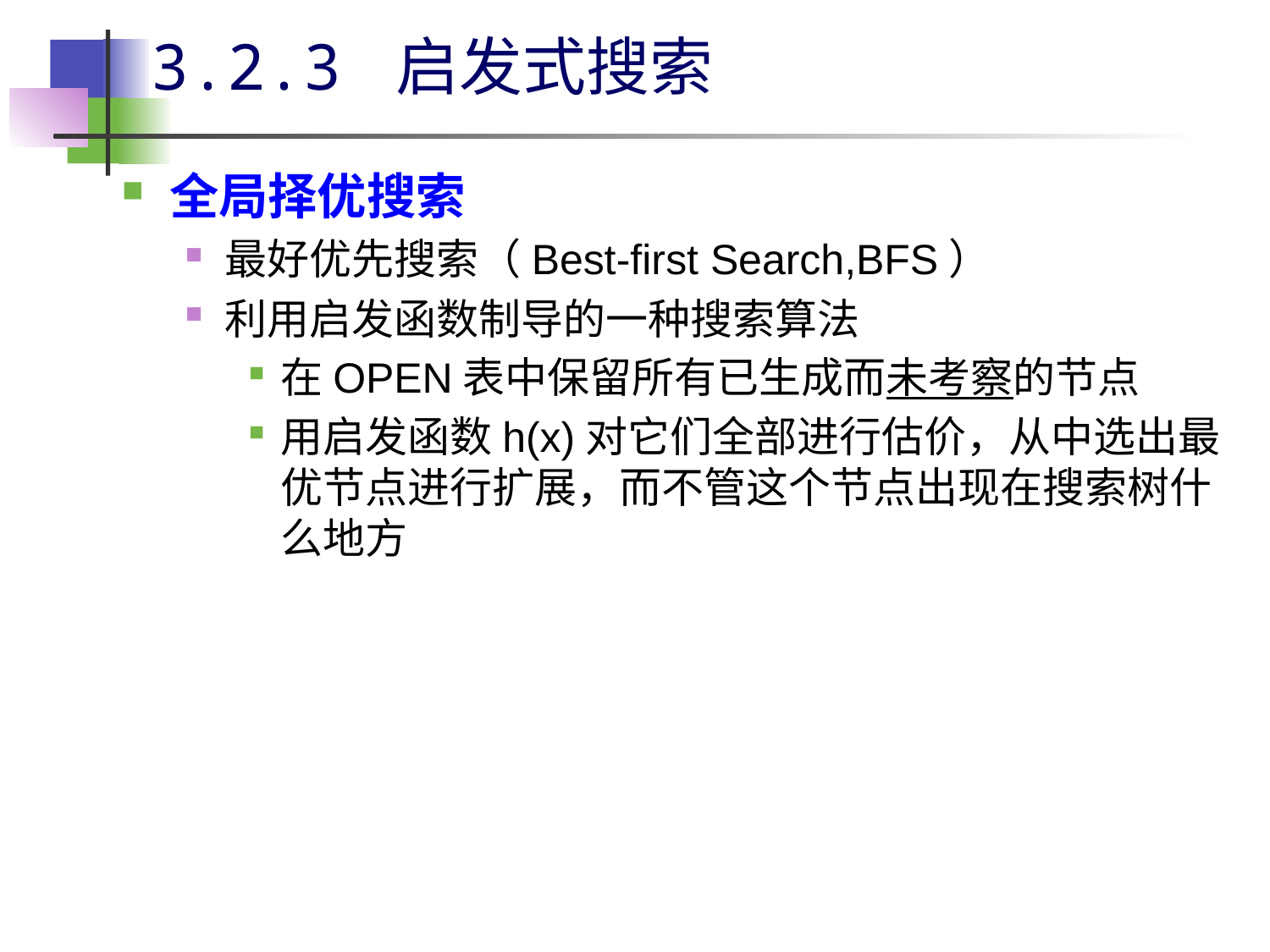

# 3.2.3 启发式搜索
全局择优搜索
最好优先搜索（Best-first Search,BFS）
利用启发函数制导的一种搜索算法
在OPEN表中保留所有已生成而未考察的节点
用启发函数h(x)对它们全部进行估价，从中选出最优节点进行扩展，而不管这个节点出现在搜索树什么地方